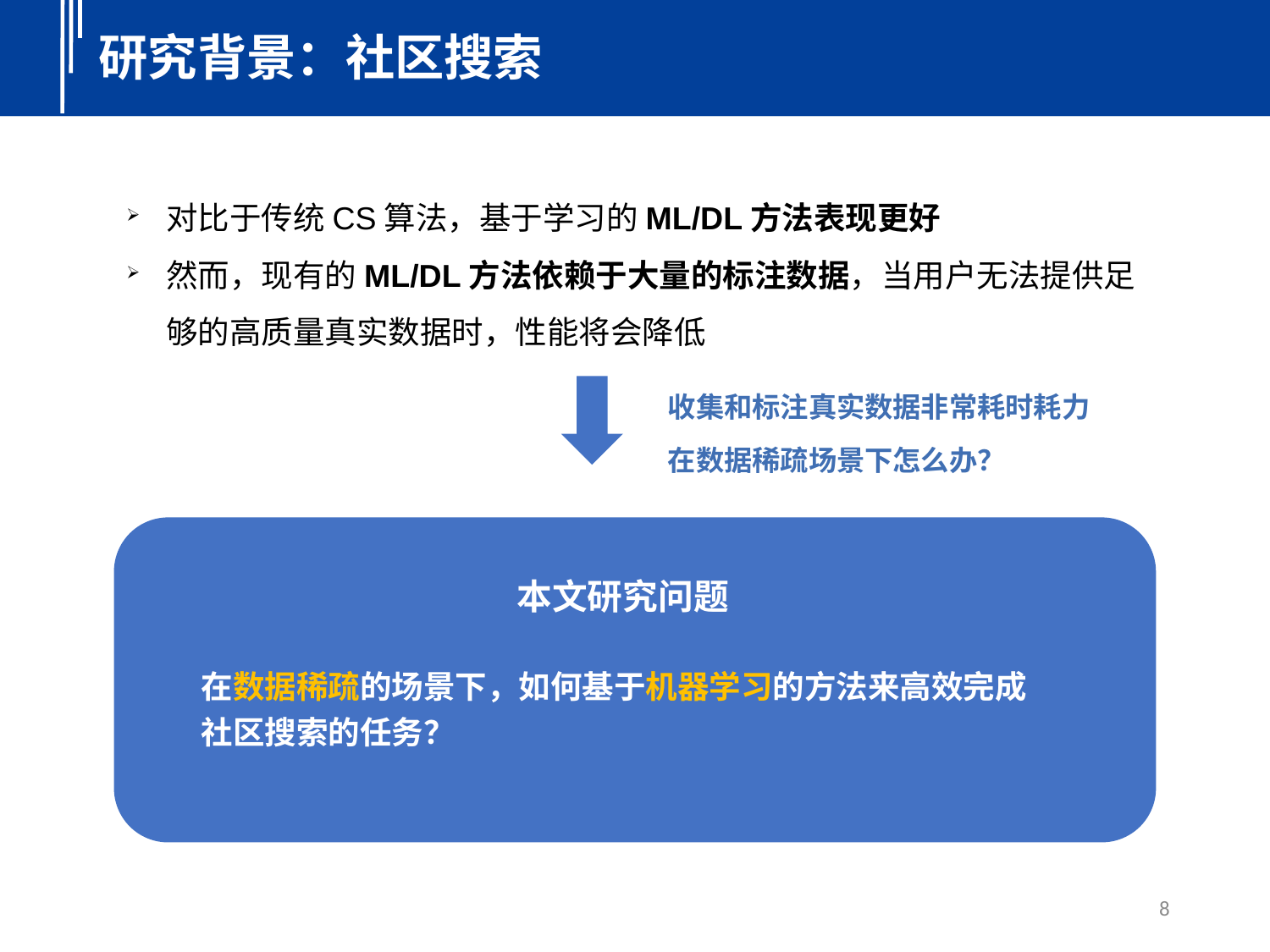

研究背景：社区搜索
对比于传统CS算法，基于学习的ML/DL方法表现更好
然而，现有的ML/DL方法依赖于大量的标注数据，当用户无法提供足够的高质量真实数据时，性能将会降低

收集和标注真实数据非常耗时耗力
在数据稀疏场景下怎么办？

本文研究问题

在数据稀疏的场景下，如何基于机器学习的方法来高效完成社区搜索的任务？
8